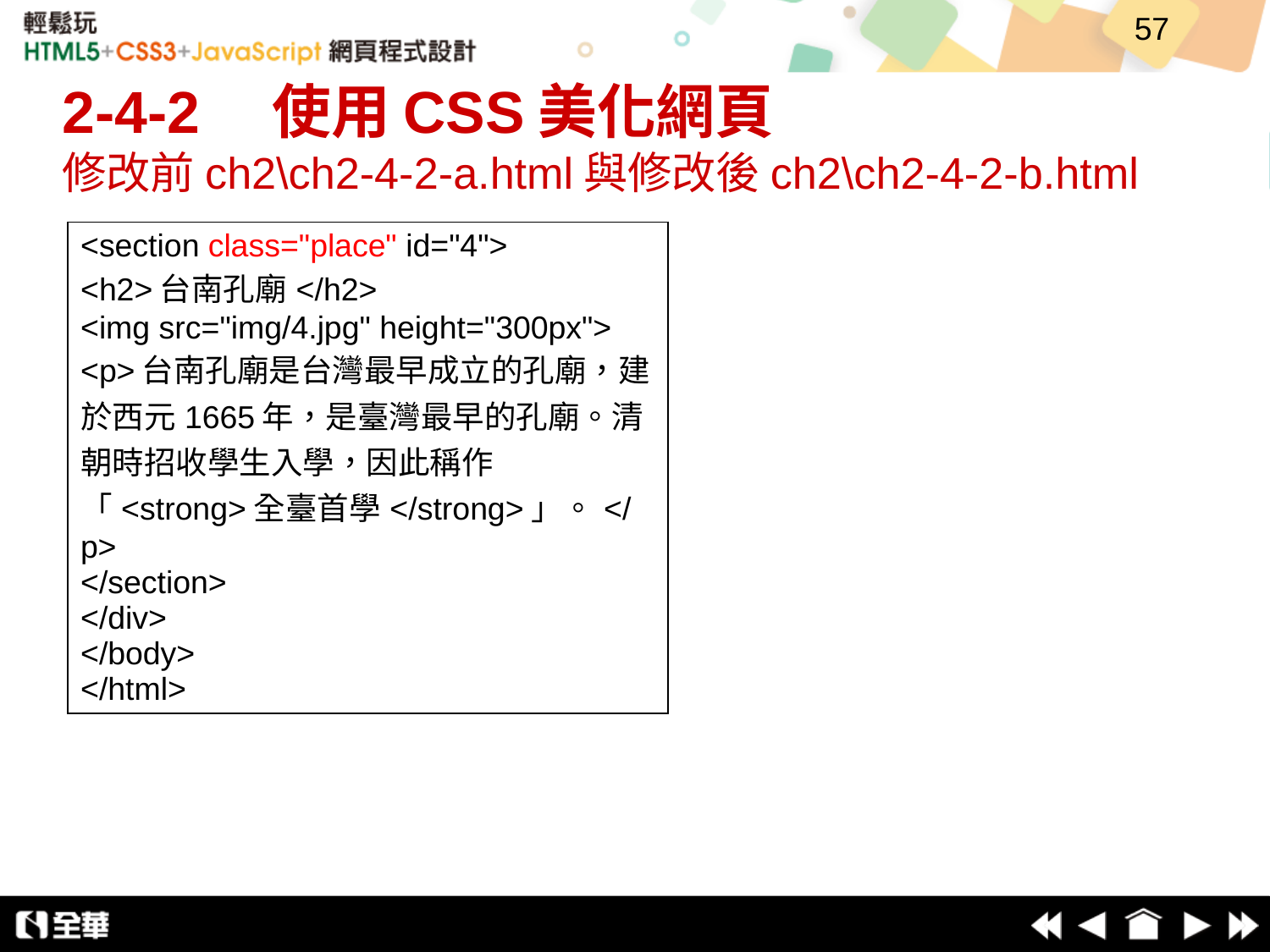

57
# 2-4-2　使用CSS美化網頁 修改前ch2\ch2-4-2-a.html與修改後ch2\ch2-4-2-b.html
| <section class="place" id="4"> <h2>台南孔廟</h2> <img src="img/4.jpg" height="300px"> <p>台南孔廟是台灣最早成立的孔廟，建於西元1665年，是臺灣最早的孔廟。清 朝時招收學生入學，因此稱作「<strong>全臺首學</strong>」。</p> </section> </div> </body> </html> |
| --- |